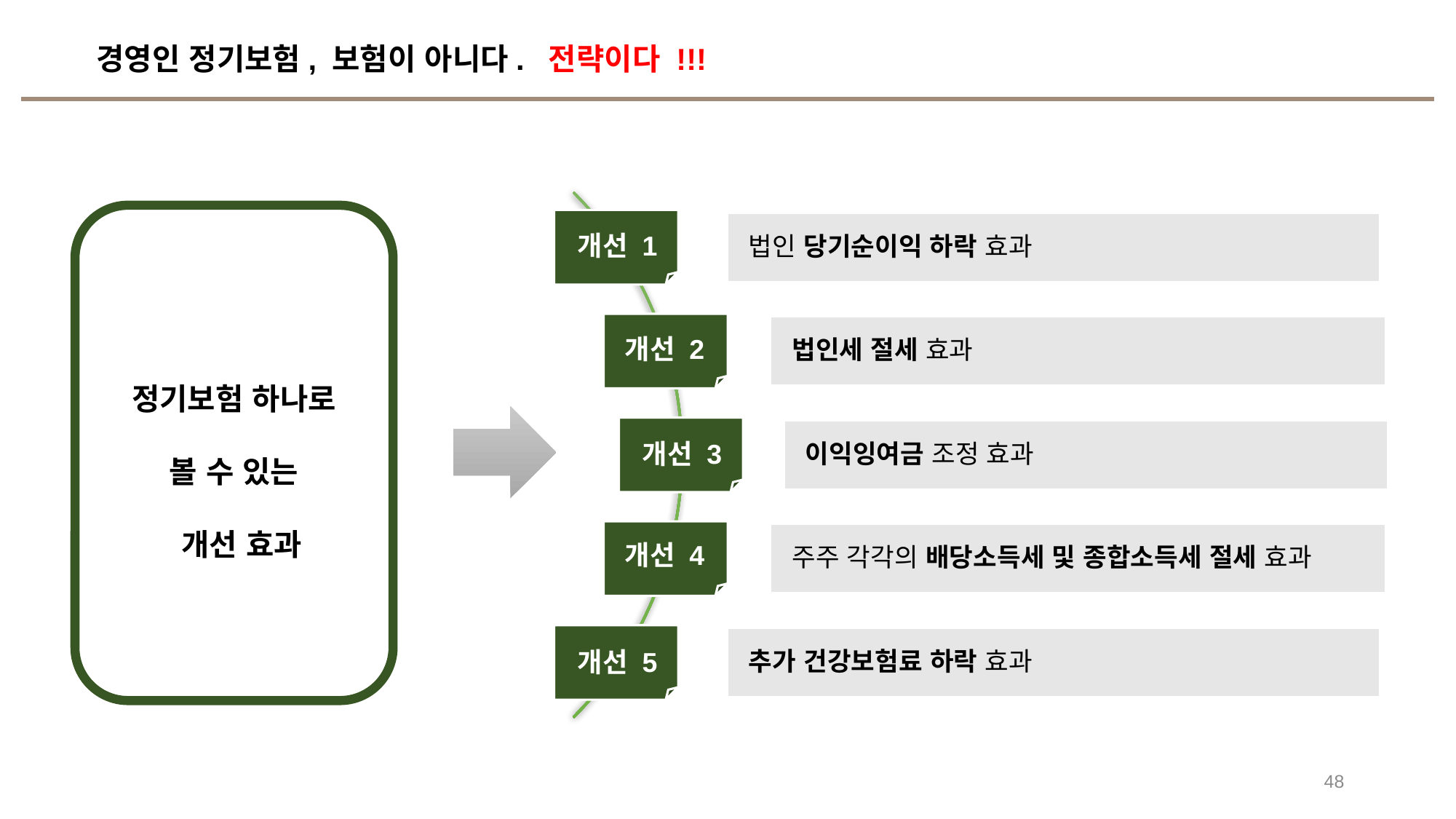

# 경영인 정기보험, 보험이 아니다.  전략이다 !!!
법인 당기순이익 하락 효과
법인세 절세 효과
이익잉여금 조정 효과
주주 각각의 배당소득세 및 종합소득세 절세 효과
추가 건강보험료 하락 효과
정기보험 하나로
볼 수 있는
 개선 효과
개선 1
개선 2

개선 3
개선 4
개선 5
48